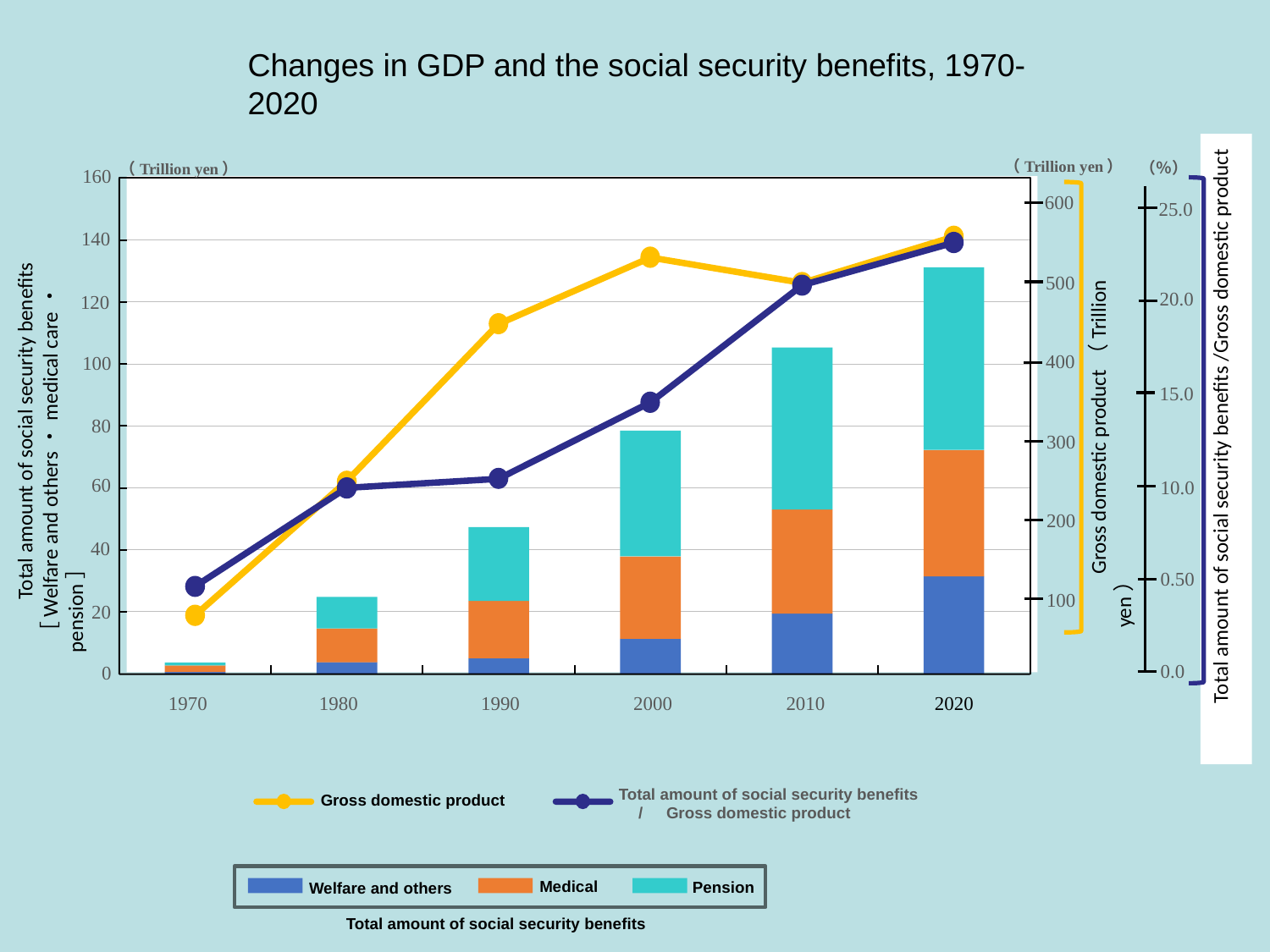

Changes in GDP and the social security benefits, 1970-2020
          Total amount of social security benefits /Gross domestic product
（Trillion yen）
（％）
（Trillion yen）
160

600
25.0
           Total amount of social security benefits
 ［Welfare and others・medical care・pension］

140
           Gross domestic product（Trillion yen）

500

20.0
120

400
100
15.0

80
300

60
10.0

200
40
0.50

100
20

0.0
0

1970
1980
1990
2000
2010
2020
Total amount of social security benefits
　/　Gross domestic product
Gross domestic product

Medical
Pension

Welfare and others
Total amount of social security benefits